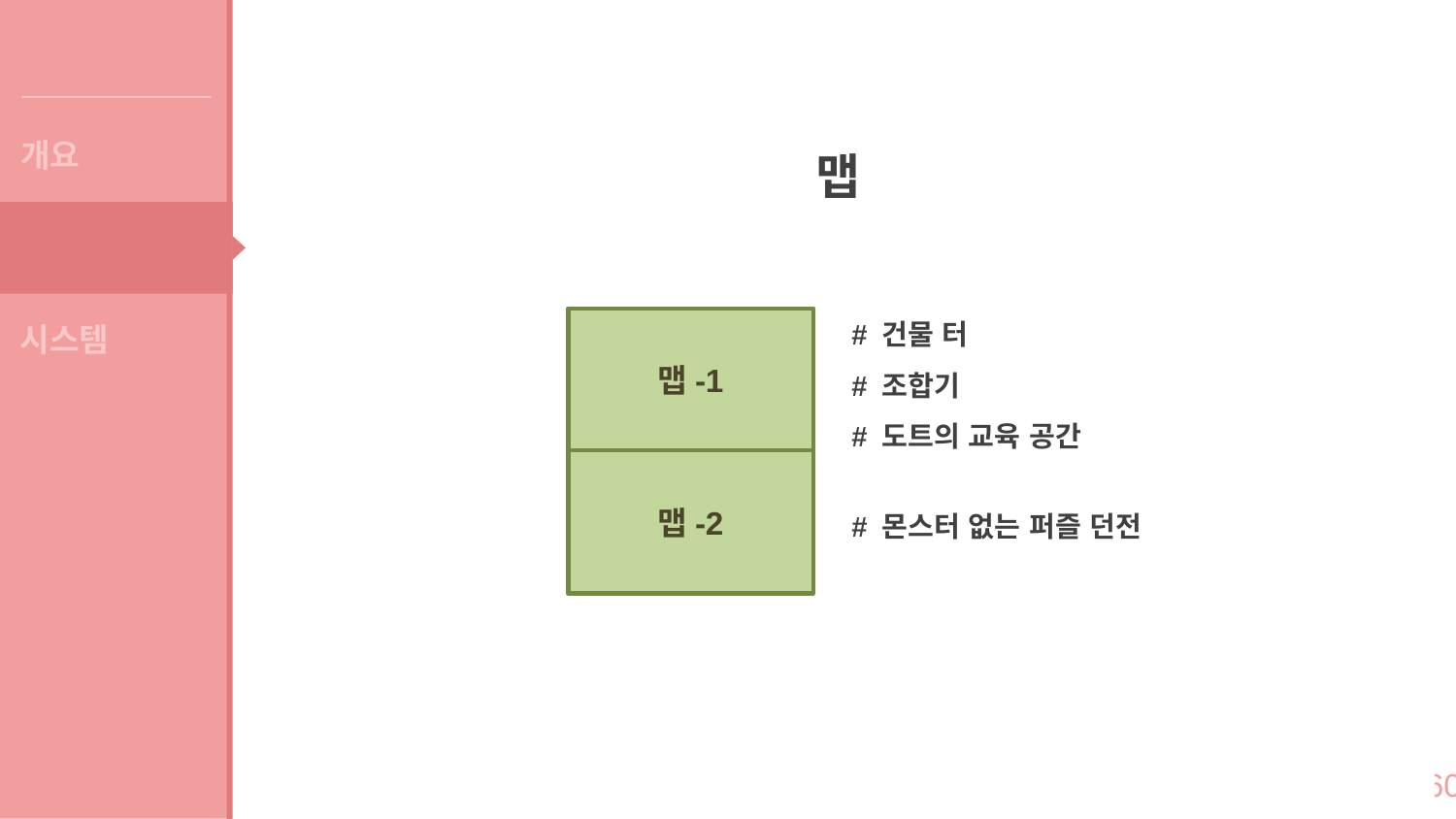

게임 소개

개요
맵

컨셉

# 건물 터
# 조합기
# 도트의 교육 공간
맵-1
시스템

맵-2

# 몬스터 없는 퍼즐 던전